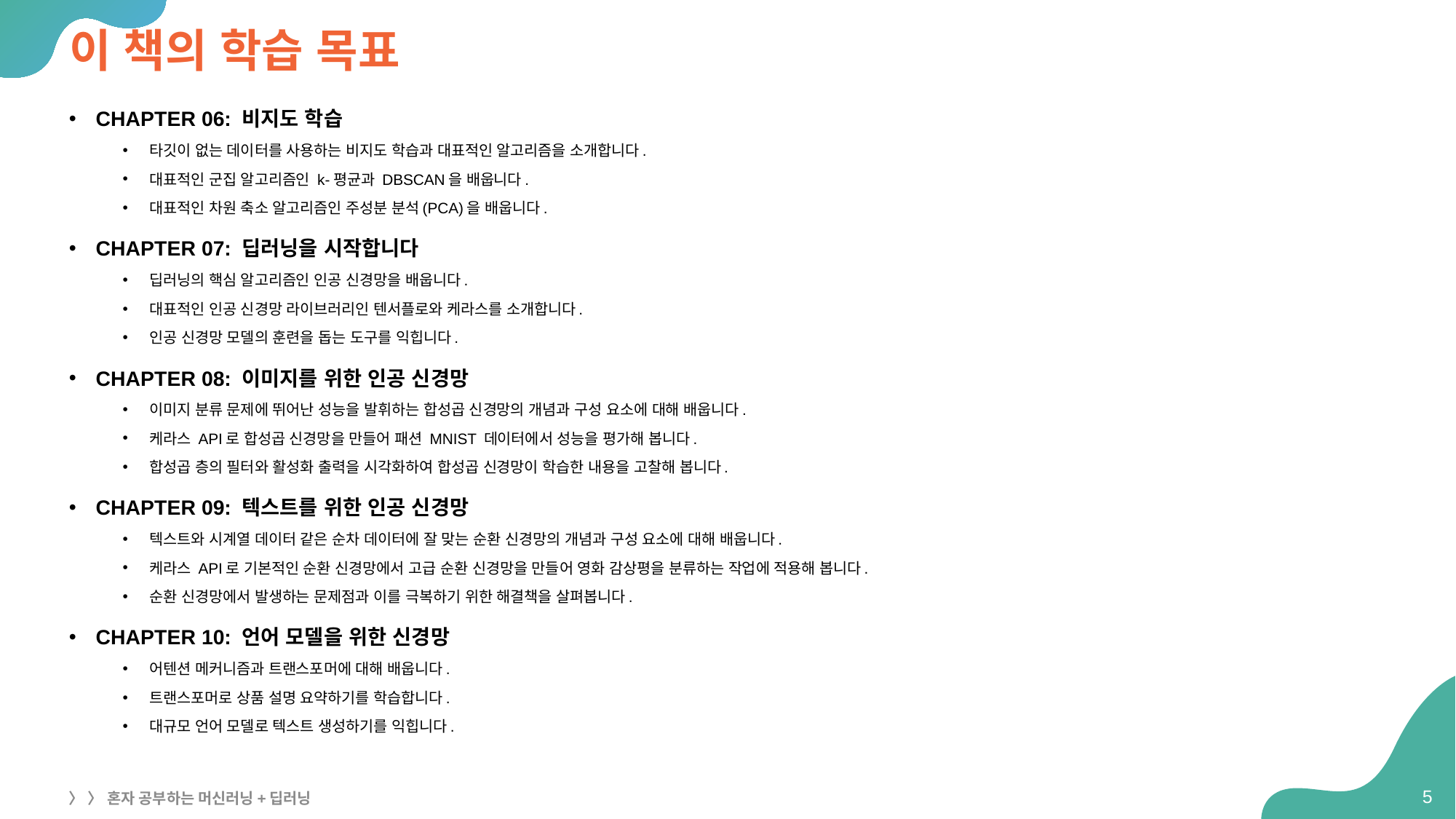

# 이 책의 학습 목표
CHAPTER 06: 비지도 학습
타깃이 없는 데이터를 사용하는 비지도 학습과 대표적인 알고리즘을 소개합니다.
대표적인 군집 알고리즘인 k-평균과 DBSCAN을 배웁니다.
대표적인 차원 축소 알고리즘인 주성분 분석(PCA)을 배웁니다.
CHAPTER 07: 딥러닝을 시작합니다
딥러닝의 핵심 알고리즘인 인공 신경망을 배웁니다.
대표적인 인공 신경망 라이브러리인 텐서플로와 케라스를 소개합니다.
인공 신경망 모델의 훈련을 돕는 도구를 익힙니다.
CHAPTER 08: 이미지를 위한 인공 신경망
이미지 분류 문제에 뛰어난 성능을 발휘하는 합성곱 신경망의 개념과 구성 요소에 대해 배웁니다.
케라스 API로 합성곱 신경망을 만들어 패션 MNIST 데이터에서 성능을 평가해 봅니다.
합성곱 층의 필터와 활성화 출력을 시각화하여 합성곱 신경망이 학습한 내용을 고찰해 봅니다.
CHAPTER 09: 텍스트를 위한 인공 신경망
텍스트와 시계열 데이터 같은 순차 데이터에 잘 맞는 순환 신경망의 개념과 구성 요소에 대해 배웁니다.
케라스 API로 기본적인 순환 신경망에서 고급 순환 신경망을 만들어 영화 감상평을 분류하는 작업에 적용해 봅니다.
순환 신경망에서 발생하는 문제점과 이를 극복하기 위한 해결책을 살펴봅니다.
CHAPTER 10: 언어 모델을 위한 신경망
어텐션 메커니즘과 트랜스포머에 대해 배웁니다.
트랜스포머로 상품 설명 요약하기를 학습합니다.
대규모 언어 모델로 텍스트 생성하기를 익힙니다.
5
〉 〉 혼자 공부하는 머신러닝+딥러닝